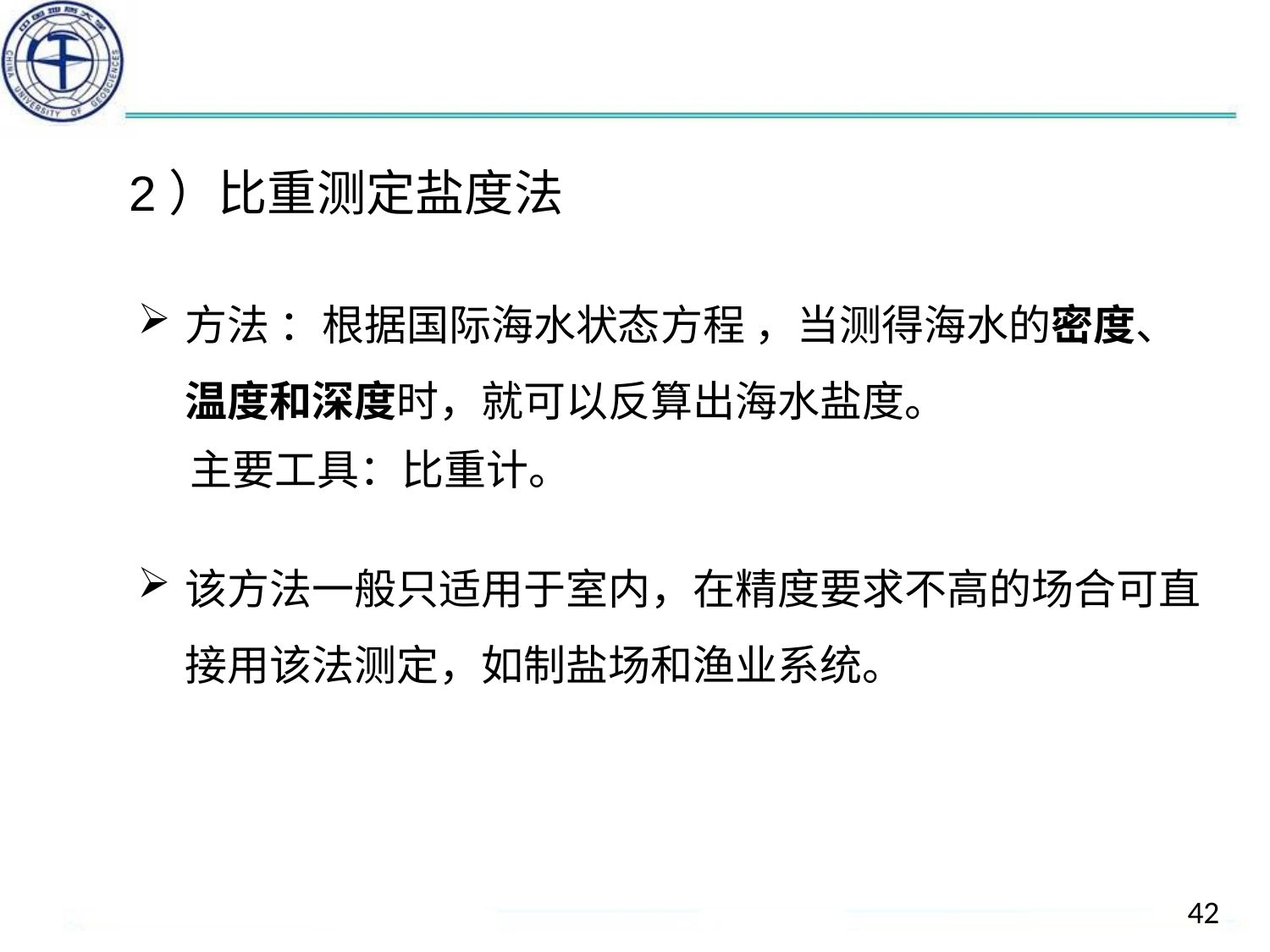

2）比重测定盐度法
方法 ：根据国际海水状态方程 ，当测得海水的密度、温度和深度时，就可以反算出海水盐度。
主要工具：比重计。
该方法一般只适用于室内，在精度要求不高的场合可直接用该法测定，如制盐场和渔业系统。
42